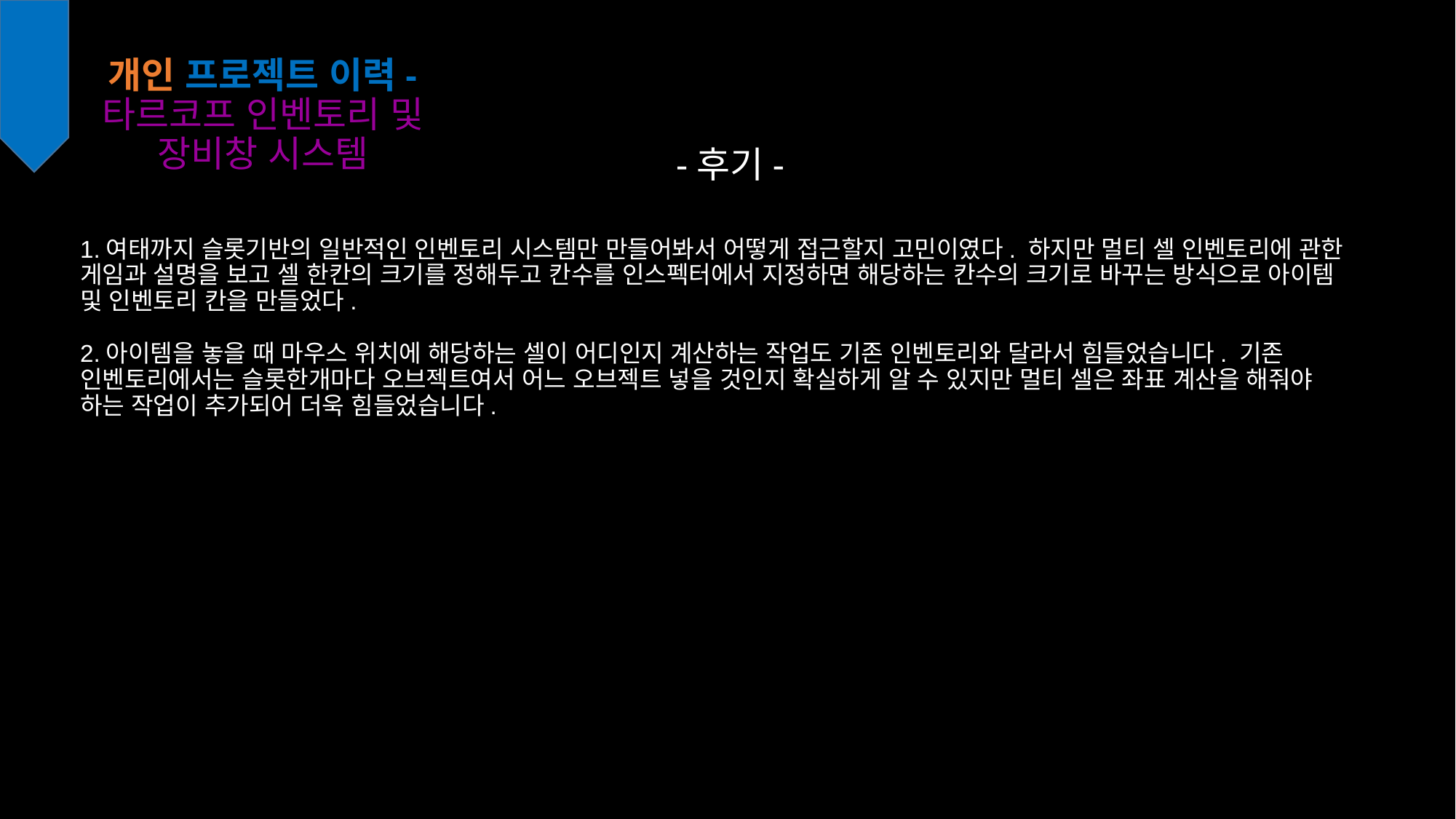

개인 프로젝트 이력- 타르코프 인벤토리 및 장비창 시스템
-후기-

1.여태까지 슬롯기반의 일반적인 인벤토리 시스템만 만들어봐서 어떻게 접근할지 고민이였다. 하지만 멀티 셀 인벤토리에 관한 게임과 설명을 보고 셀 한칸의 크기를 정해두고 칸수를 인스펙터에서 지정하면 해당하는 칸수의 크기로 바꾸는 방식으로 아이템 및 인벤토리 칸을 만들었다.

2.아이템을 놓을 때 마우스 위치에 해당하는 셀이 어디인지 계산하는 작업도 기존 인벤토리와 달라서 힘들었습니다. 기존 인벤토리에서는 슬롯한개마다 오브젝트여서 어느 오브젝트 넣을 것인지 확실하게 알 수 있지만 멀티 셀은 좌표 계산을 해줘야 하는 작업이 추가되어 더욱 힘들었습니다.